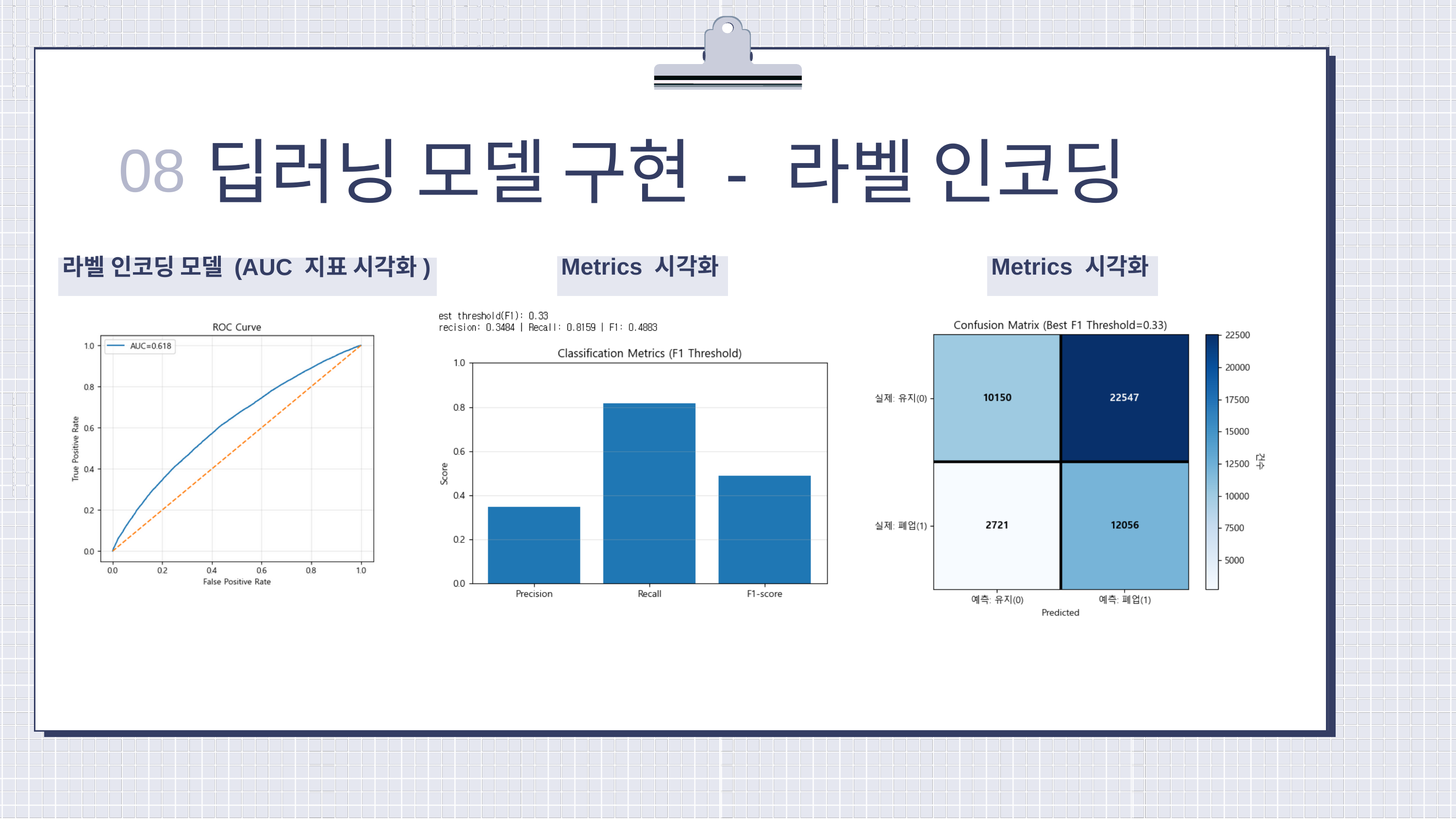

딥러닝 모델 구현 - 라벨 인코딩
08

Metrics 시각화

Metrics 시각화

라벨 인코딩 모델 (AUC 지표 시각화)